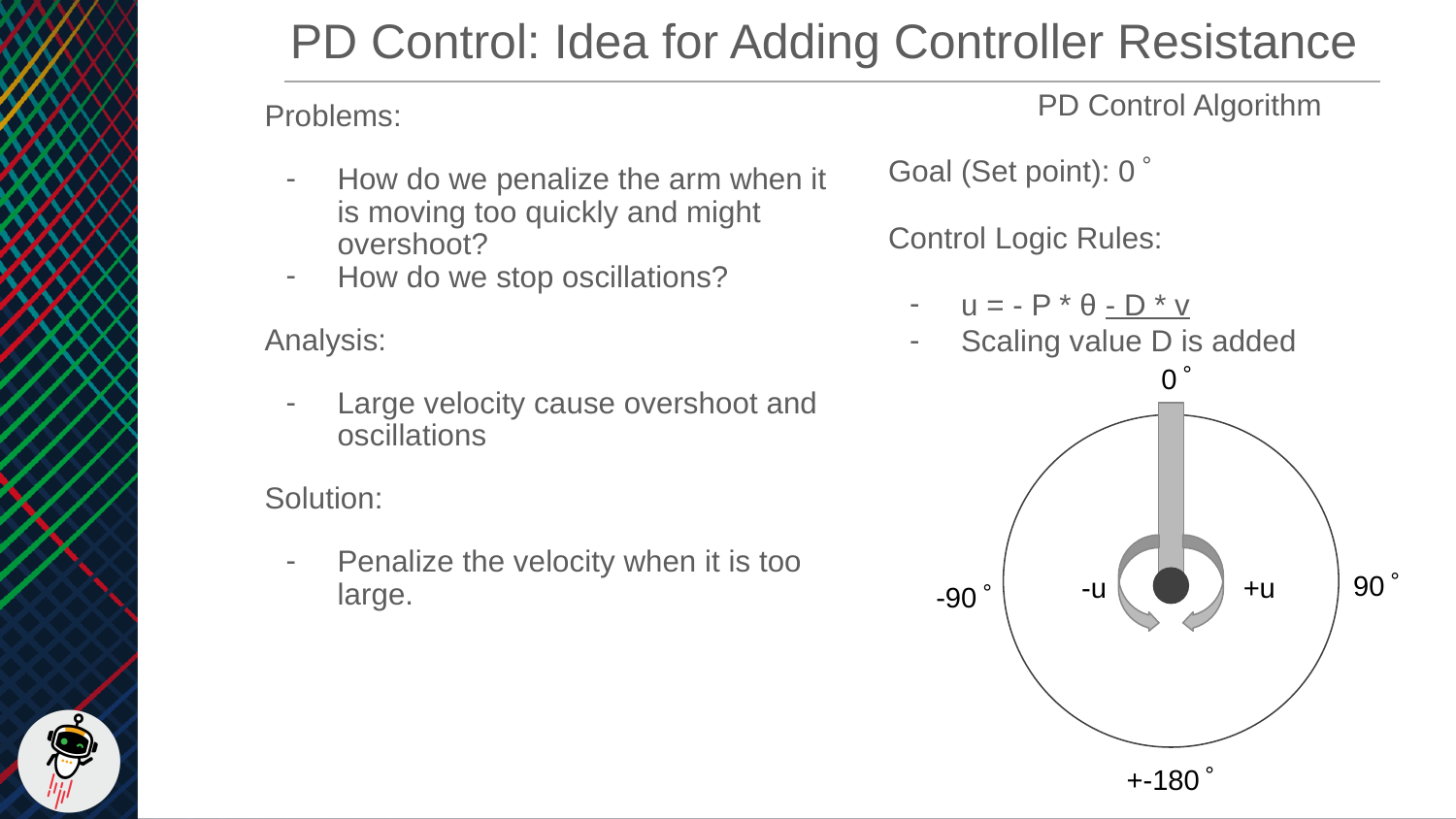

PD Control: Idea for Adding Controller Resistance
PD Control Algorithm
Goal (Set point): 0゜
Control Logic Rules:
u = - P * θ - D * v
Scaling value D is added

Problems:
How do we penalize the arm when it is moving too quickly and might overshoot?
How do we stop oscillations?
Analysis:
Large velocity cause overshoot and oscillations
Solution:
Penalize the velocity when it is too large.

0゜

90゜
-u
+u
-90゜

+-180゜